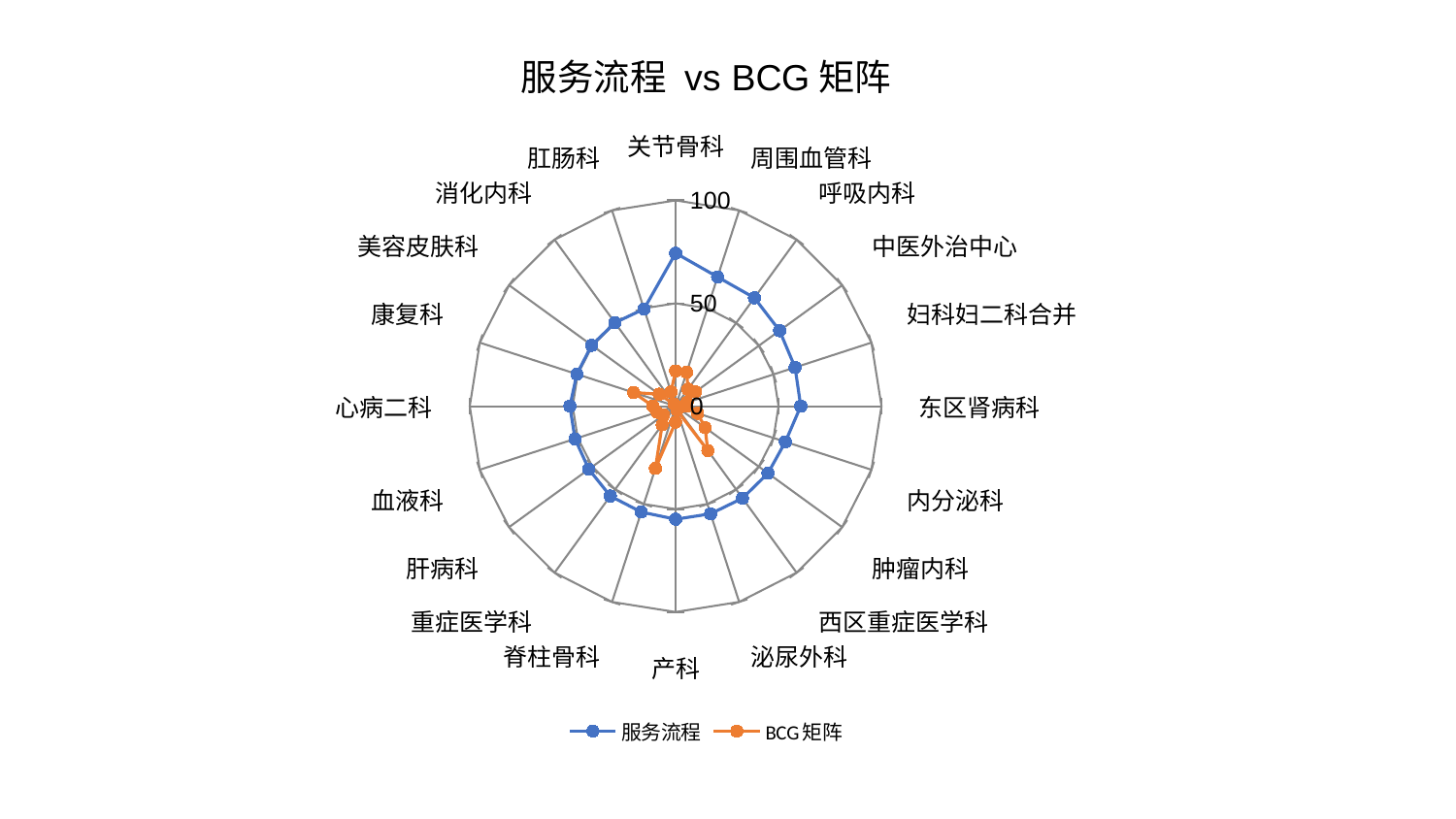

### Chart: 服务流程 vs BCG矩阵

| Category | 服务流程 | BCG矩阵 |
|---|---|---|
| 关节骨科 | 74.36460579821954 | 17.12059571239579 |
| 周围血管科 | 66.01436668183749 | 17.334239053465673 |
| 呼吸内科 | 65.10446956818146 | 10.214639943505071 |
| 中医外治中心 | 62.44784996293849 | 11.906136918162085 |
| 妇科妇二科合并 | 61.00389768528724 | 5.847172042816159 |
| 东区肾病科 | 60.79506197970497 | 5.259576464841146 |
| 内分泌科 | 56.05707882271122 | 11.186326000639223 |
| 肿瘤内科 | 55.46310507726069 | 17.682074187757188 |
| 西区重症医学科 | 55.28577247042181 | 26.61449357850511 |
| 泌尿外科 | 54.98115072430567 | 2.054200725100482 |
| 产科 | 54.92996481344714 | 7.708337432564839 |
| 脊柱骨科 | 54.07373015200177 | 31.81446255757083 |
| 重症医学科 | 53.98465911558552 | 11.093912600126723 |
| 肝病科 | 52.118013177190576 | 7.205167818621852 |
| 血液科 | 51.393148096951215 | 9.508846666248312 |
| 心病二科 | 51.34643208389235 | 11.020536684223426 |
| 康复科 | 50.456790969489695 | 21.436446743294795 |
| 美容皮肤科 | 50.399935474736466 | 9.889404584036052 |
| 消化内科 | 50.152404867706096 | 1.3148365109105418 |
| 肛肠科 | 49.66738336935128 | 7.308789530693184 |
65